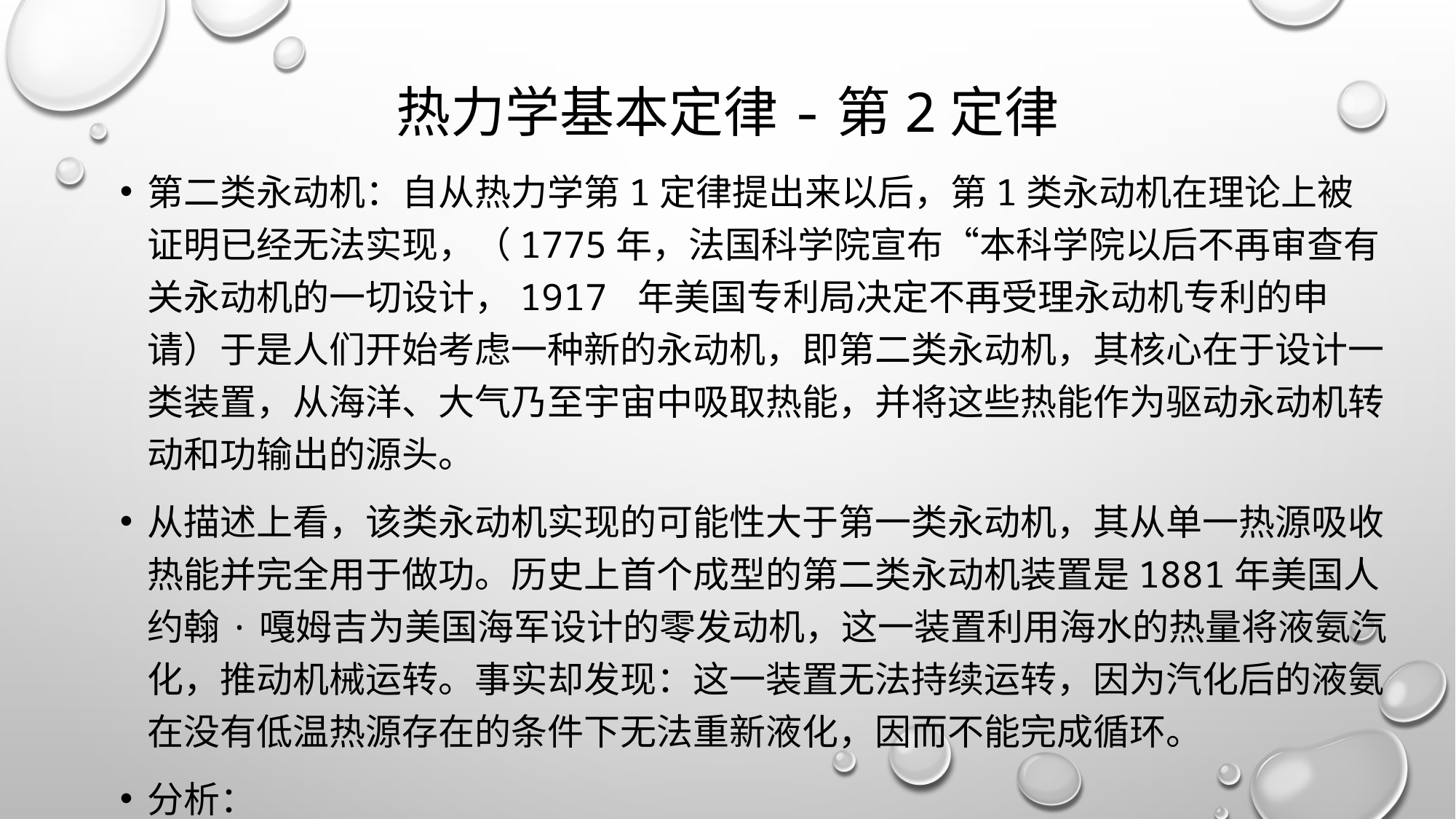

# 热力学基本定律-第2定律
第二类永动机：自从热力学第1定律提出来以后，第1类永动机在理论上被证明已经无法实现，（1775年，法国科学院宣布“本科学院以后不再审查有关永动机的一切设计，1917 年美国专利局决定不再受理永动机专利的申请）于是人们开始考虑一种新的永动机，即第二类永动机，其核心在于设计一类装置，从海洋、大气乃至宇宙中吸取热能，并将这些热能作为驱动永动机转动和功输出的源头。
从描述上看，该类永动机实现的可能性大于第一类永动机，其从单一热源吸收热能并完全用于做功。历史上首个成型的第二类永动机装置是1881年美国人约翰·嘎姆吉为美国海军设计的零发动机，这一装置利用海水的热量将液氨汽化，推动机械运转。事实却发现：这一装置无法持续运转，因为汽化后的液氨在没有低温热源存在的条件下无法重新液化，因而不能完成循环。
分析：